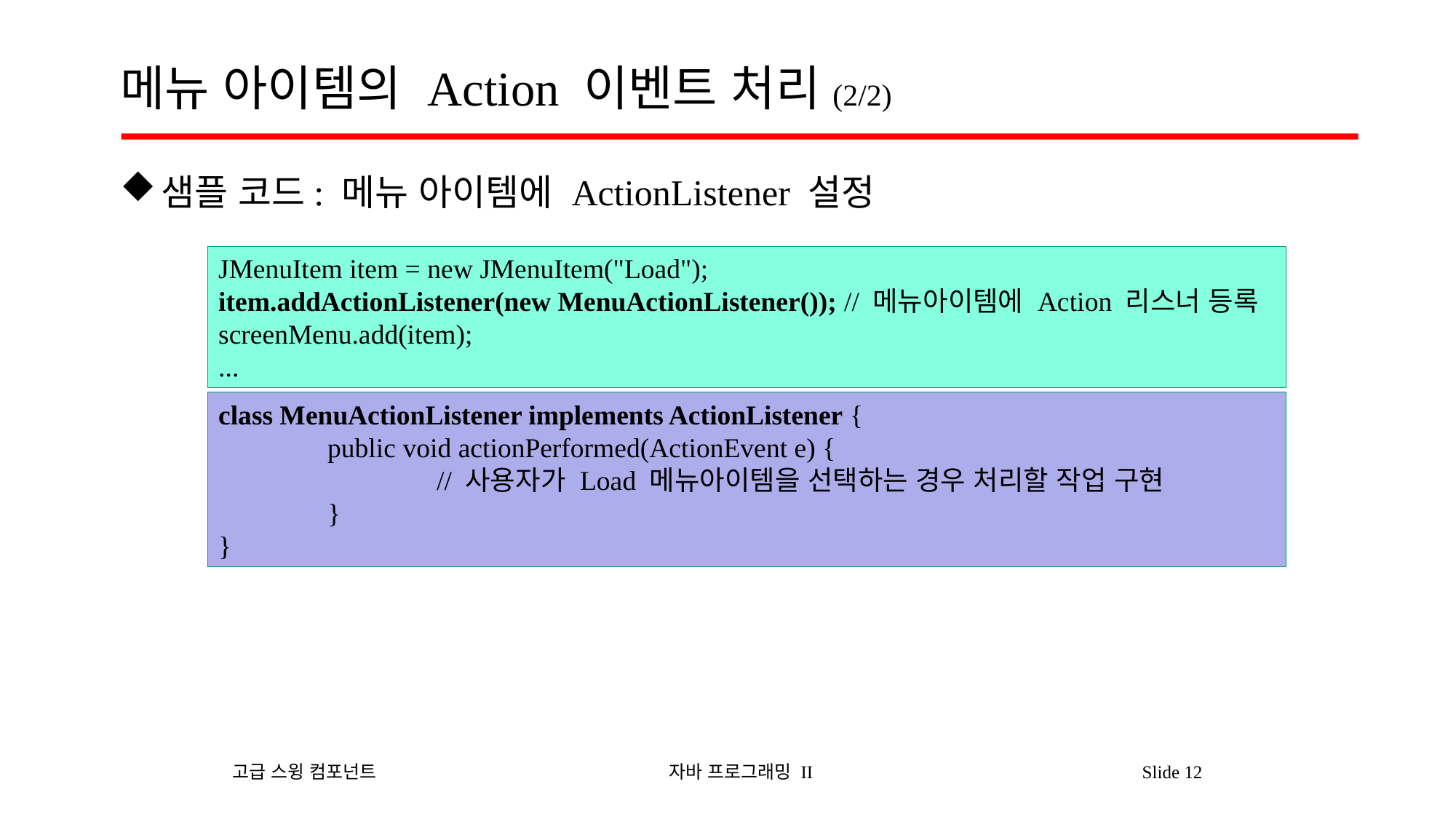

# 메뉴 아이템의 Action 이벤트 처리(2/2)
샘플 코드: 메뉴 아이템에 ActionListener 설정
JMenuItem item = new JMenuItem("Load");
item.addActionListener(new MenuActionListener()); // 메뉴아이템에 Action 리스너 등록
screenMenu.add(item);
...
class MenuActionListener implements ActionListener {
	public void actionPerformed(ActionEvent e) {
		// 사용자가 Load 메뉴아이템을 선택하는 경우 처리할 작업 구현
	}
}